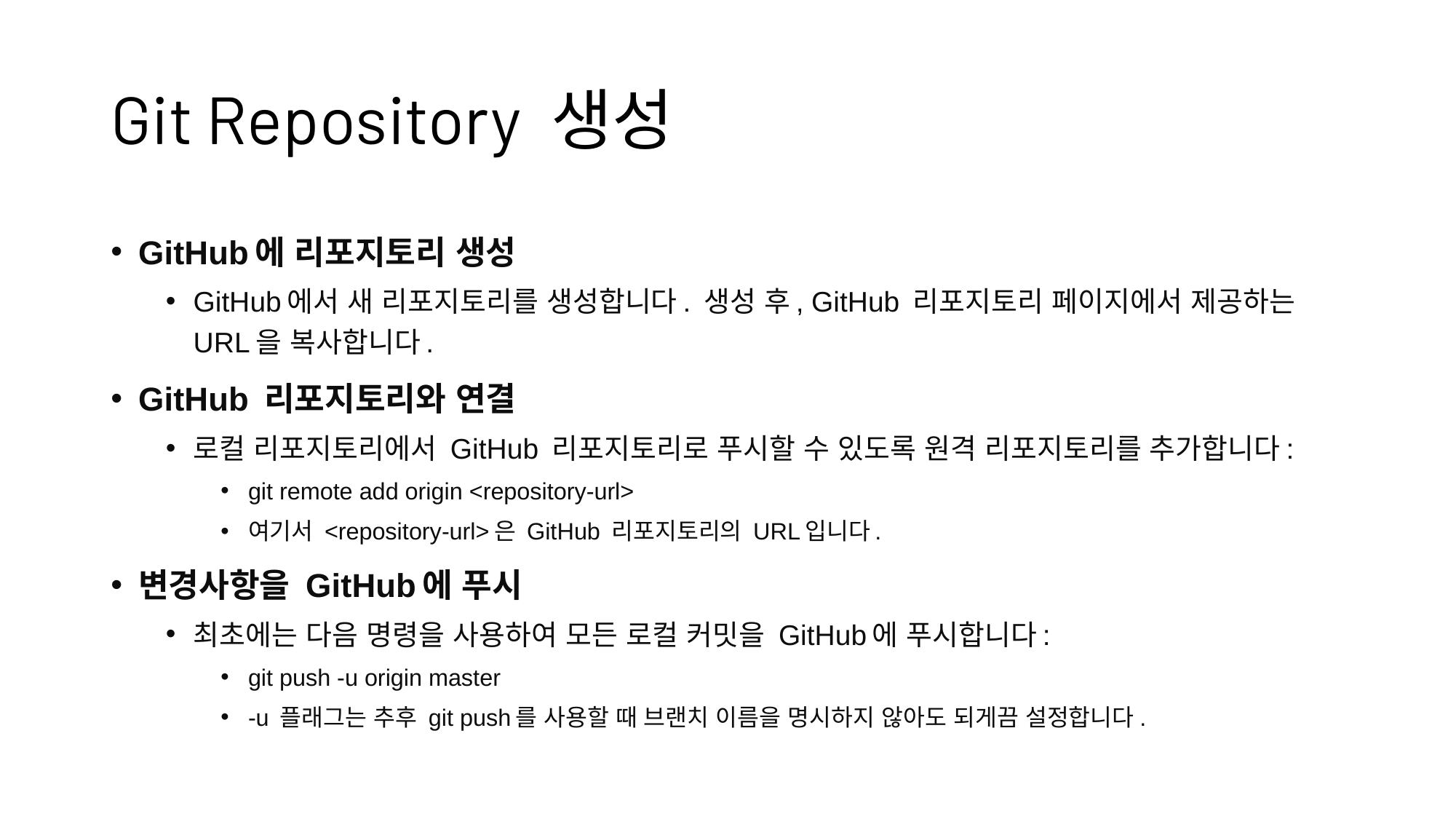

# Git Repository 생성
GitHub에 리포지토리 생성
GitHub에서 새 리포지토리를 생성합니다. 생성 후, GitHub 리포지토리 페이지에서 제공하는 URL을 복사합니다.
GitHub 리포지토리와 연결
로컬 리포지토리에서 GitHub 리포지토리로 푸시할 수 있도록 원격 리포지토리를 추가합니다:
git remote add origin <repository-url>
여기서 <repository-url>은 GitHub 리포지토리의 URL입니다.
변경사항을 GitHub에 푸시
최초에는 다음 명령을 사용하여 모든 로컬 커밋을 GitHub에 푸시합니다:
git push -u origin master
-u 플래그는 추후 git push를 사용할 때 브랜치 이름을 명시하지 않아도 되게끔 설정합니다.